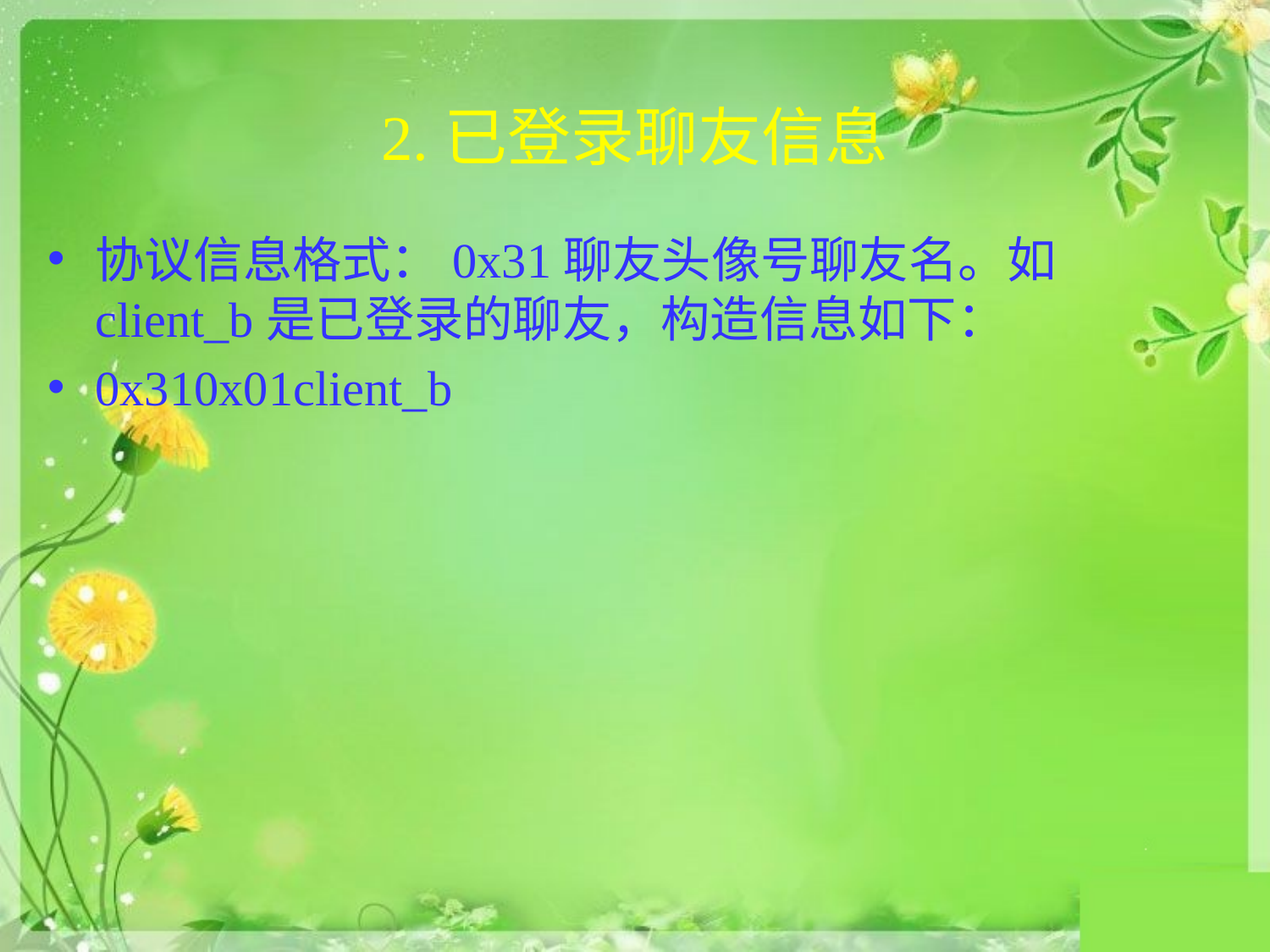

# 2.已登录聊友信息
协议信息格式：0x31聊友头像号聊友名。如client_b是已登录的聊友，构造信息如下：
0x310x01client_b